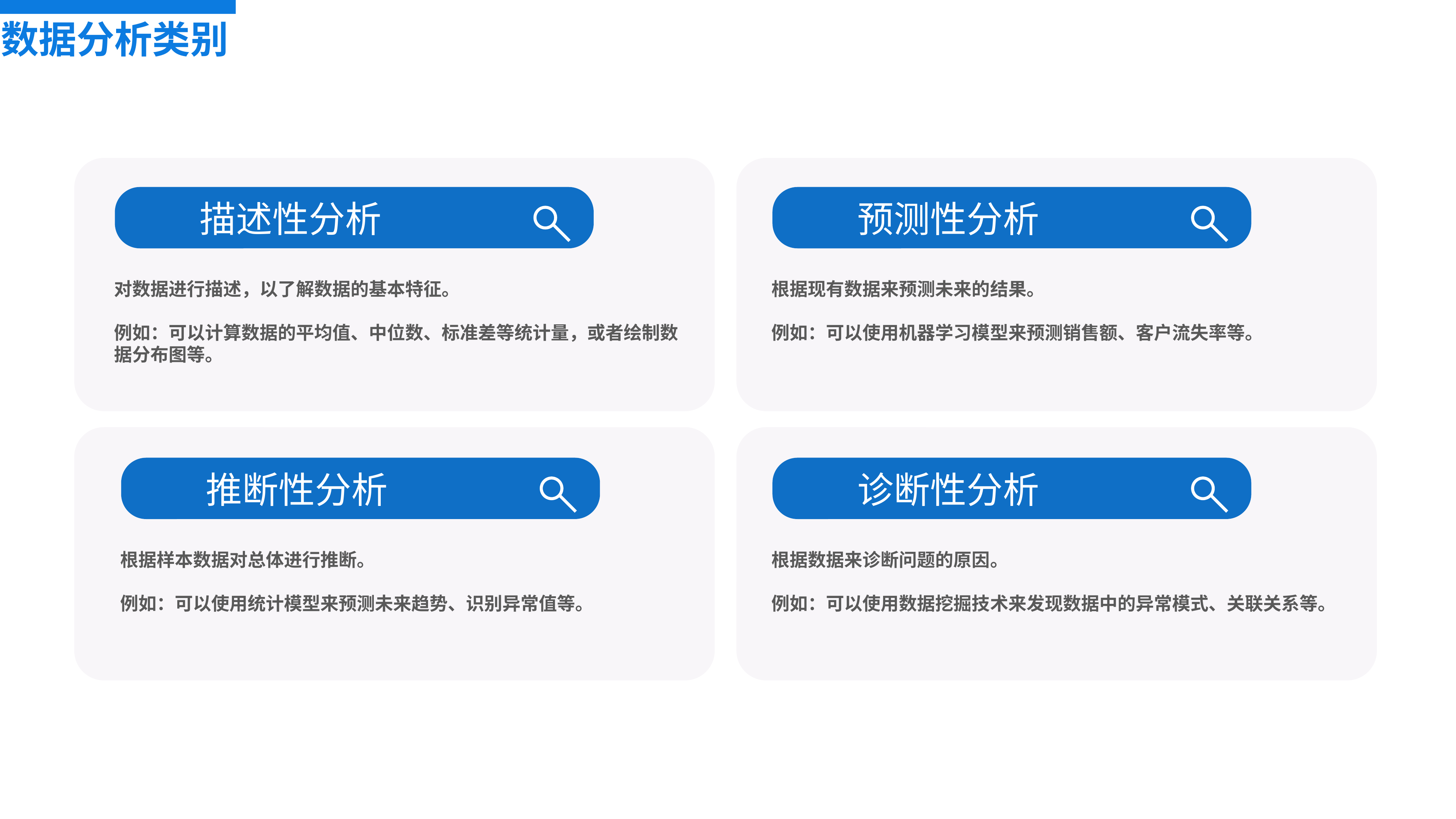

数据分析类别

描述性分析
预测性分析

对数据进行描述，以了解数据的基本特征。

例如：可以计算数据的平均值、中位数、标准差等统计量，或者绘制数据分布图等。
根据现有数据来预测未来的结果。

例如：可以使用机器学习模型来预测销售额、客户流失率等。

推断性分析
诊断性分析

根据样本数据对总体进行推断。

例如：可以使用统计模型来预测未来趋势、识别异常值等。
根据数据来诊断问题的原因。

例如：可以使用数据挖掘技术来发现数据中的异常模式、关联关系等。